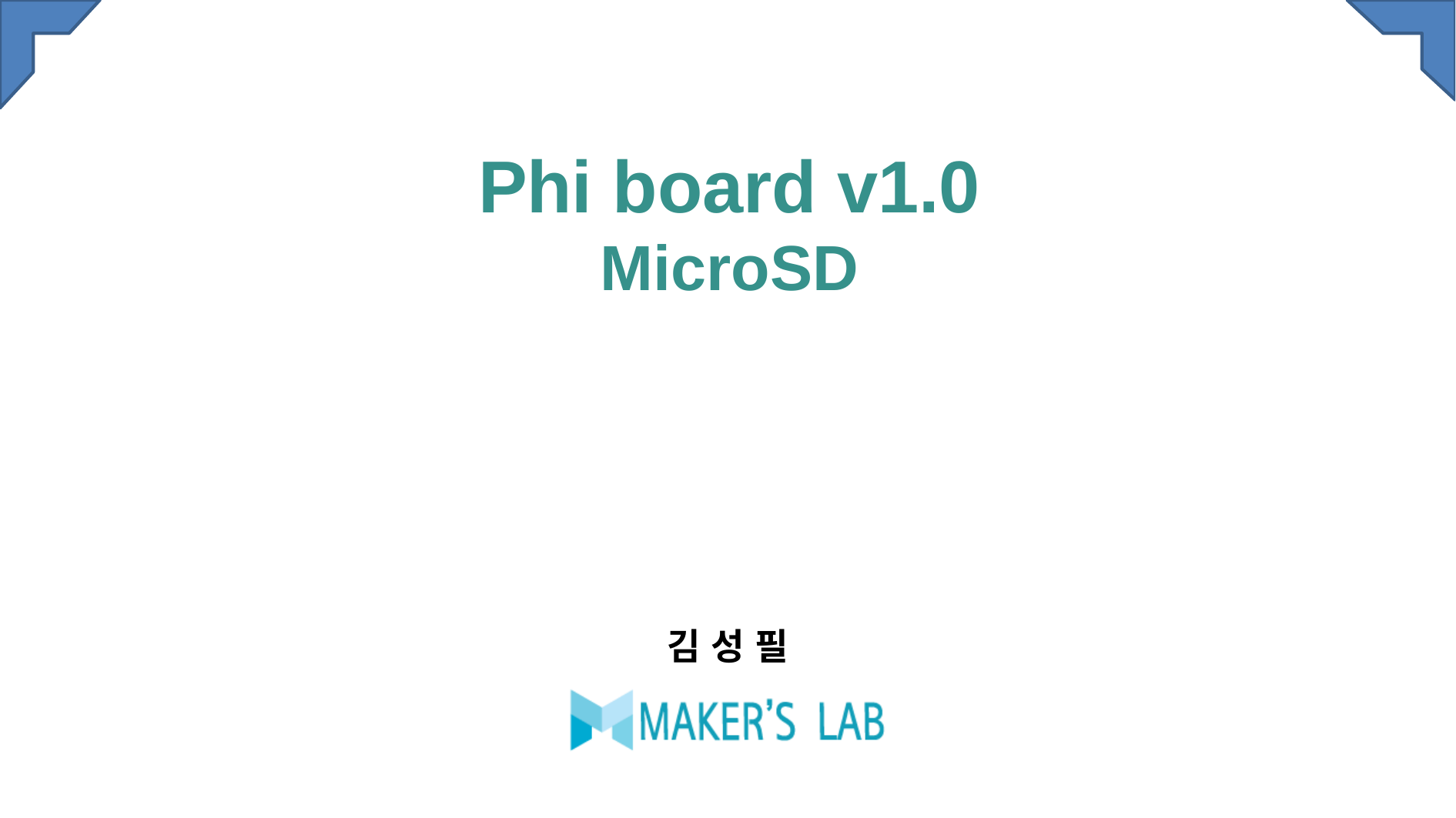

# Phi board v1.0 MicroSD

김 성 필